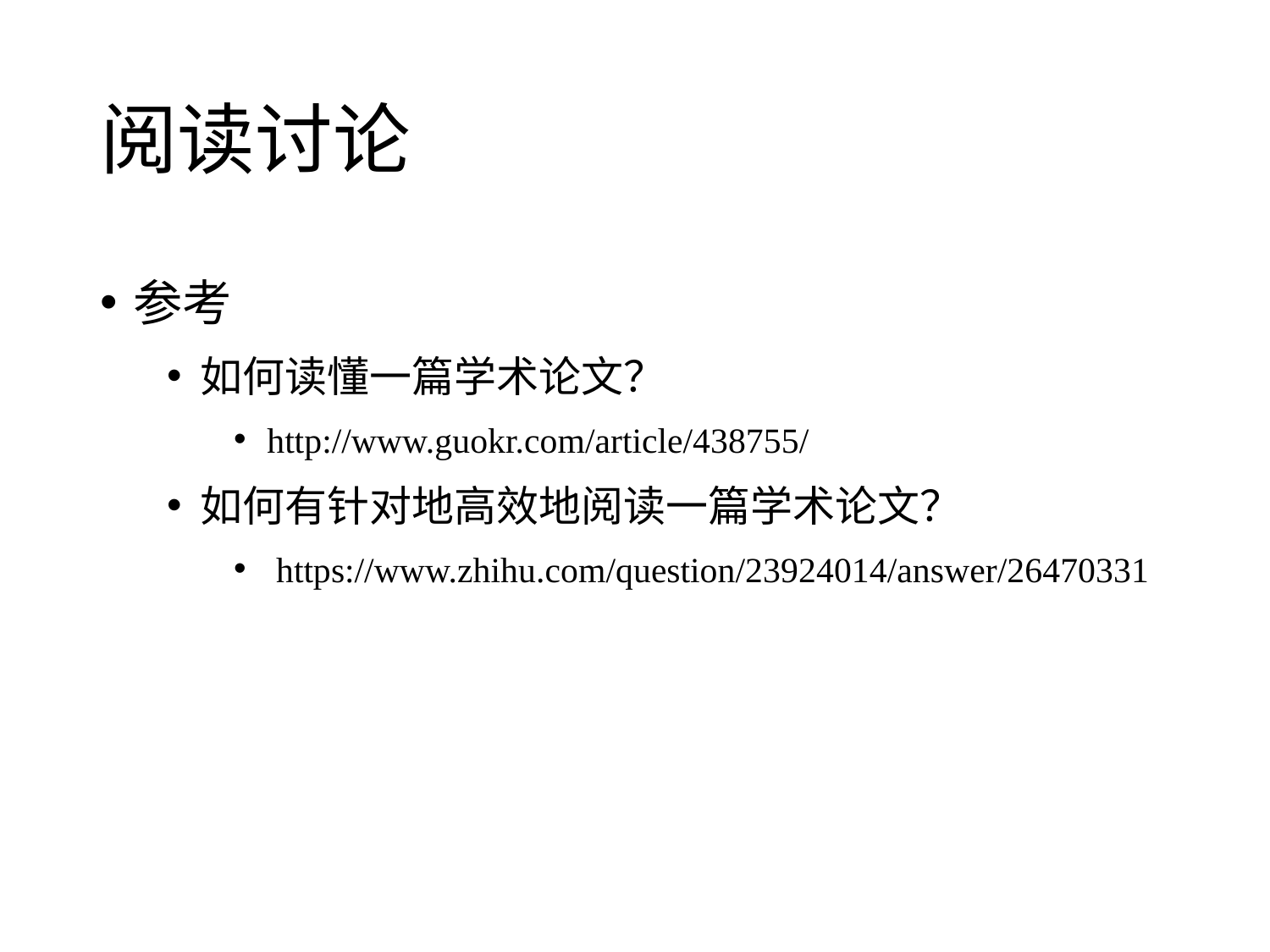

# 阅读讨论
参考
如何读懂一篇学术论文？
http://www.guokr.com/article/438755/
如何有针对地高效地阅读一篇学术论文？
 https://www.zhihu.com/question/23924014/answer/26470331